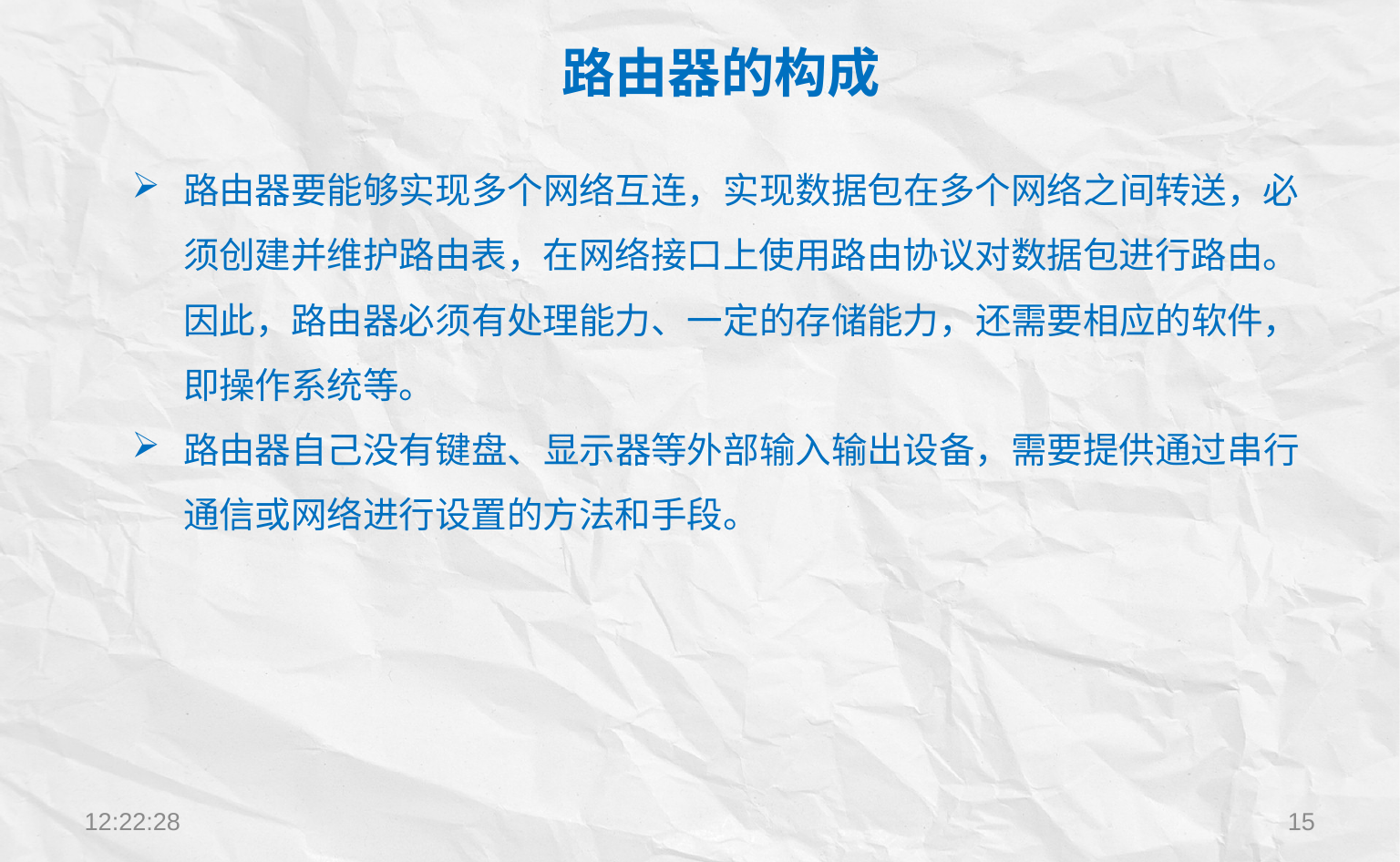

路由器的构成
路由器要能够实现多个网络互连，实现数据包在多个网络之间转送，必须创建并维护路由表，在网络接口上使用路由协议对数据包进行路由。因此，路由器必须有处理能力、一定的存储能力，还需要相应的软件，即操作系统等。
路由器自己没有键盘、显示器等外部输入输出设备，需要提供通过串行通信或网络进行设置的方法和手段。
12:22:28
15